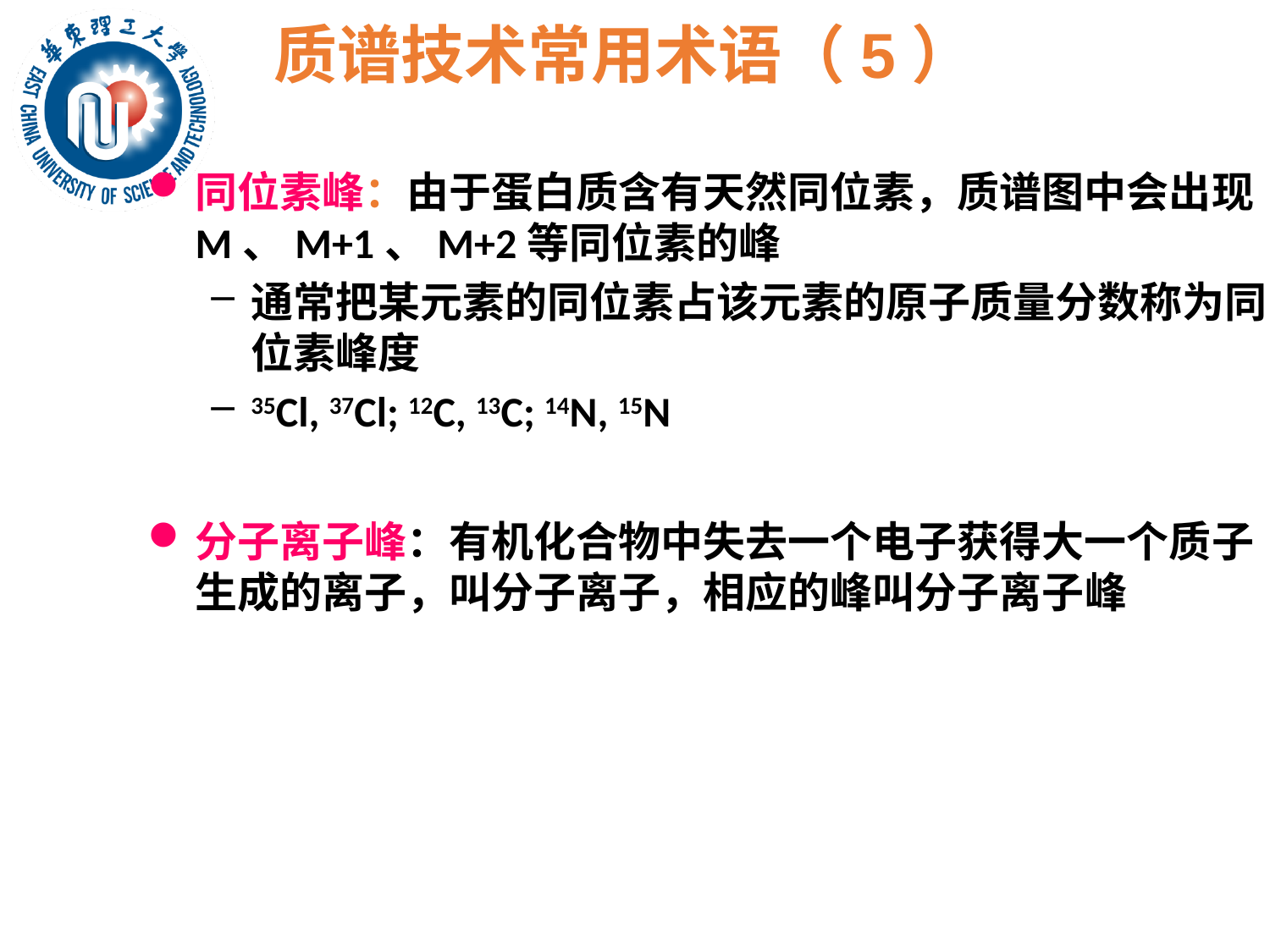

# 质谱技术常用术语（5）
同位素峰：由于蛋白质含有天然同位素，质谱图中会出现M、M+1、M+2等同位素的峰
通常把某元素的同位素占该元素的原子质量分数称为同位素峰度
35Cl, 37Cl; 12C, 13C; 14N, 15N

分子离子峰：有机化合物中失去一个电子获得大一个质子生成的离子，叫分子离子，相应的峰叫分子离子峰